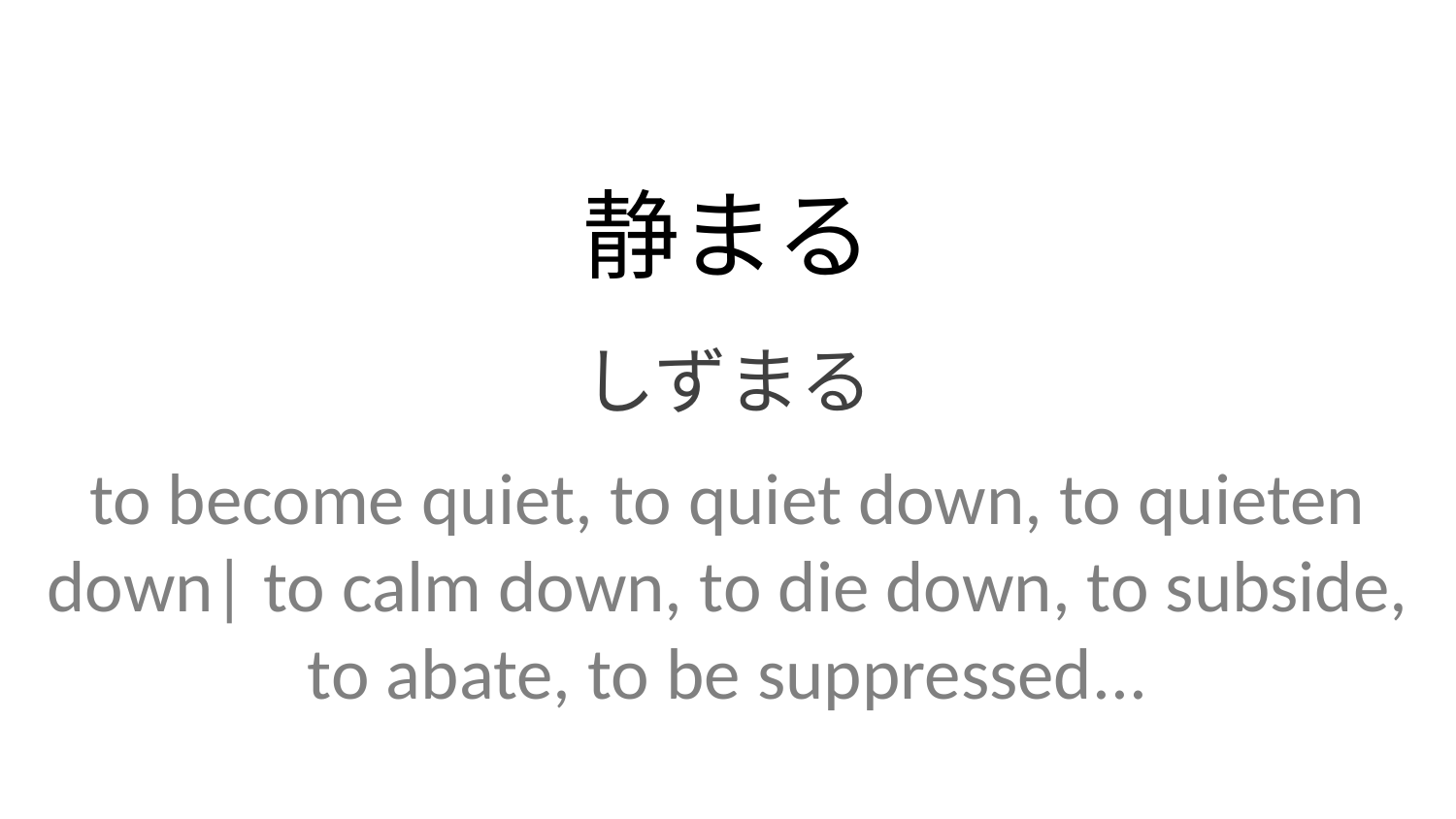

静まる

しずまる
to become quiet, to quiet down, to quieten down| to calm down, to die down, to subside, to abate, to be suppressed...